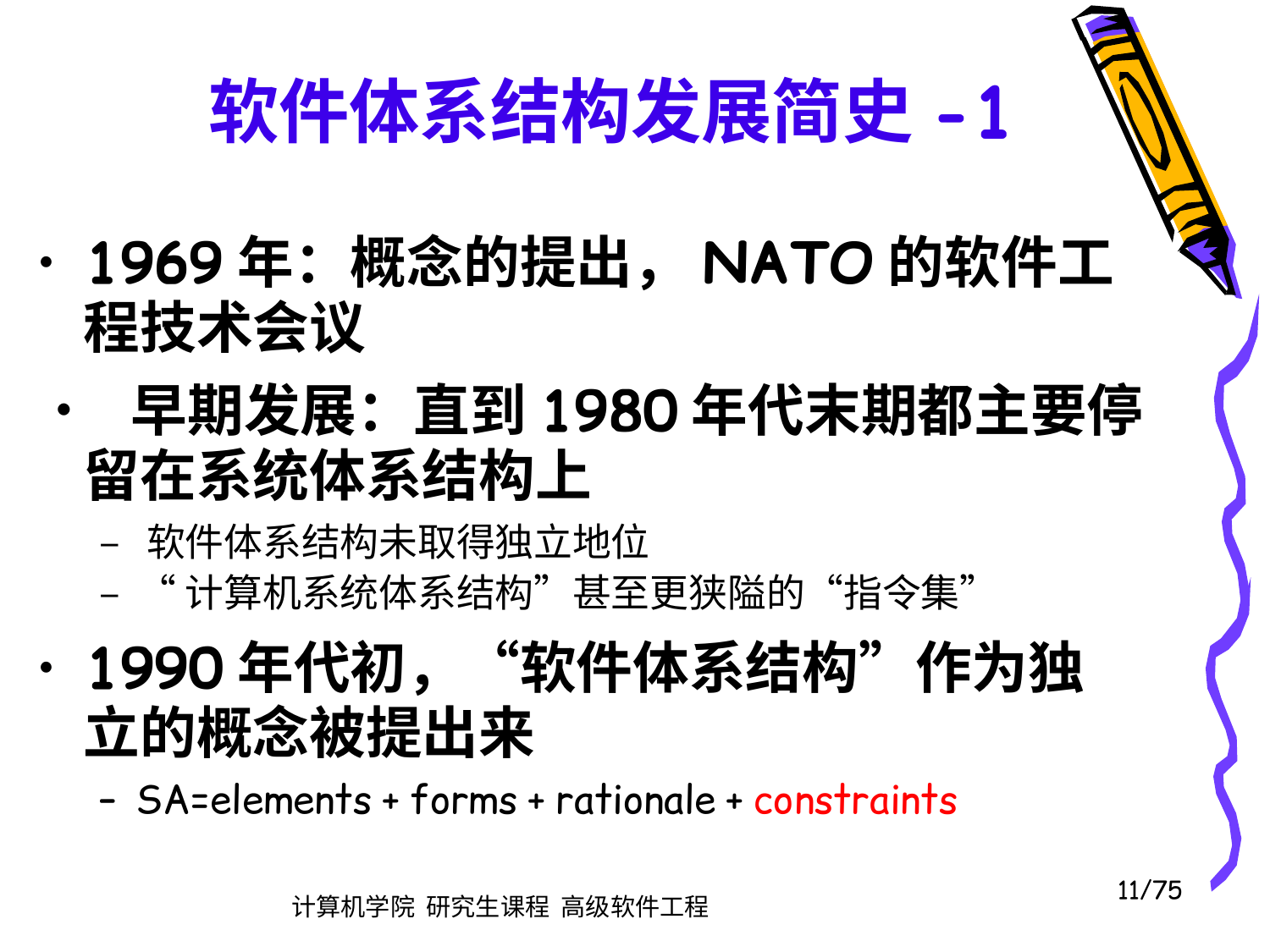

软件体系结构发展简史-1

•  1969年：概念的提出，NATO的软件工
	程技术会议
•  早期发展：直到1980年代末期都主要停
	留在系统体系结构上
		–  软件体系结构未取得独立地位
		–  “计算机系统体系结构”甚至更狭隘的“指令集”
•  1990年代初，“软件体系结构”作为独
	立的概念被提出来
		–  SA=elements + forms + rationale + constraints

				计算机学院  研究生课程  高级软件工程

11/75